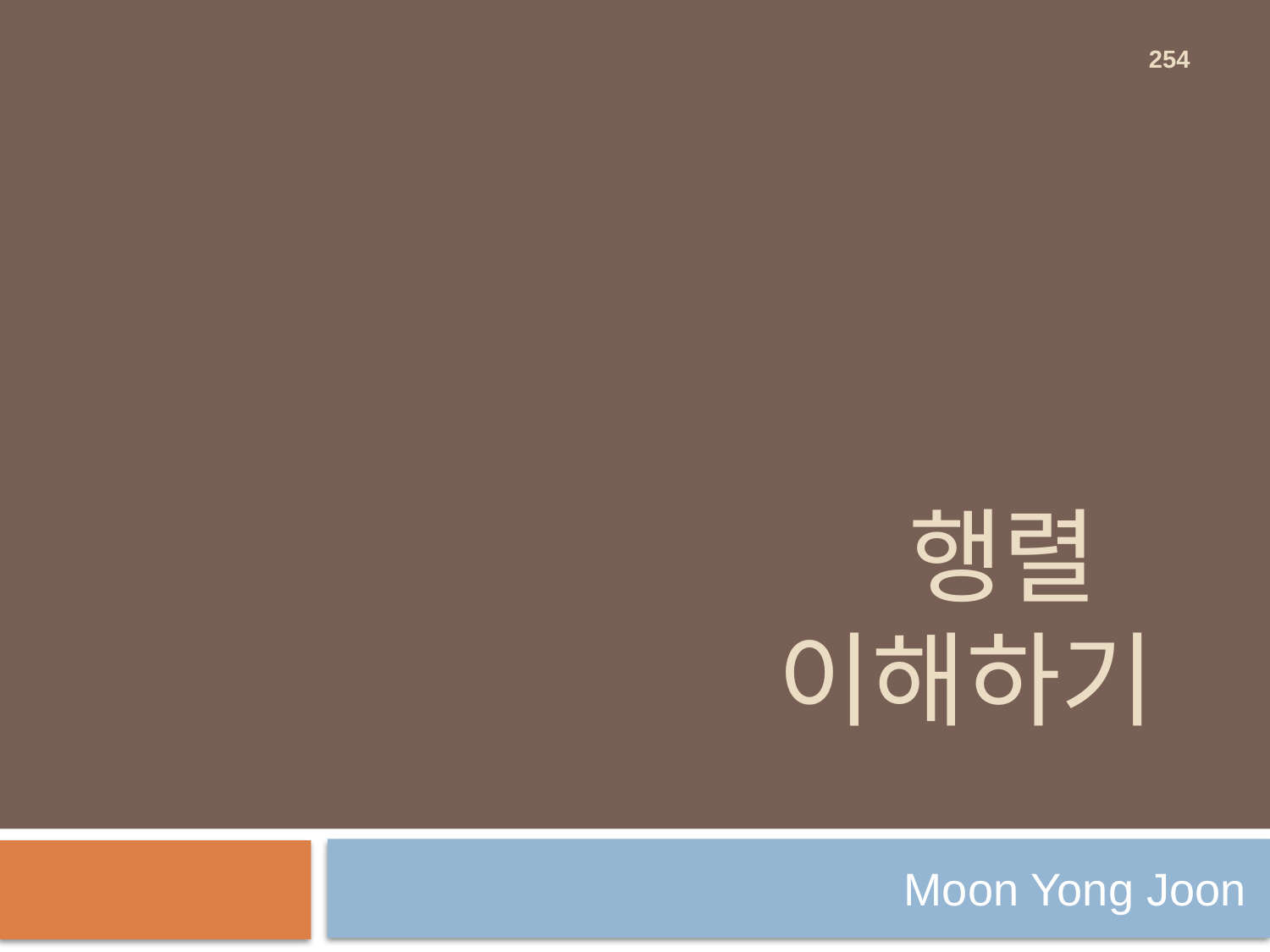

254
# 행렬 이해하기
Moon Yong Joon